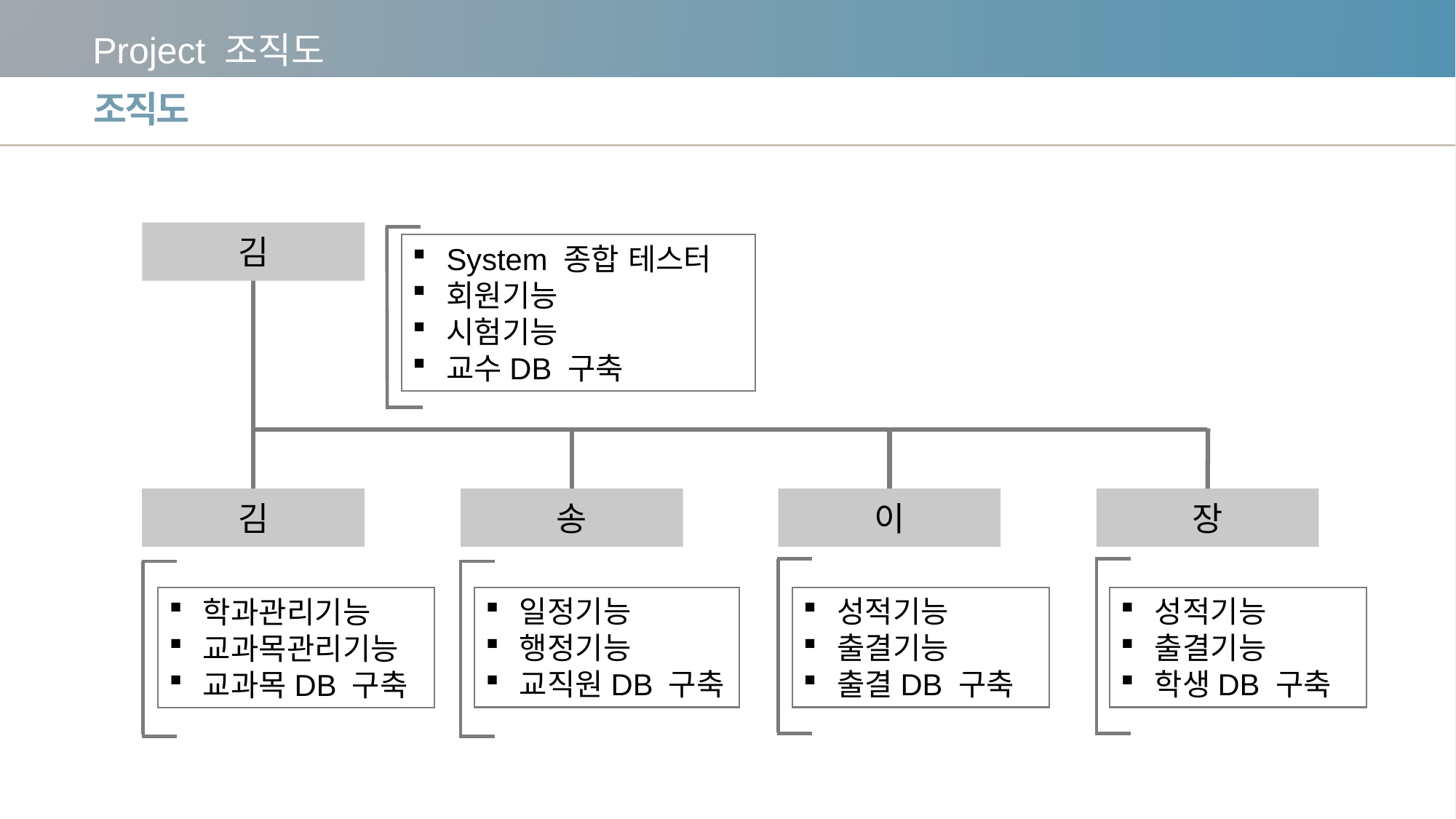

Project 조직도

조직도
김
System 종합 테스터
회원기능
시험기능
교수DB 구축
김
송
이
장
일정기능
행정기능
교직원DB 구축
성적기능
출결기능
출결DB 구축
성적기능
출결기능
학생DB 구축
학과관리기능
교과목관리기능
교과목DB 구축